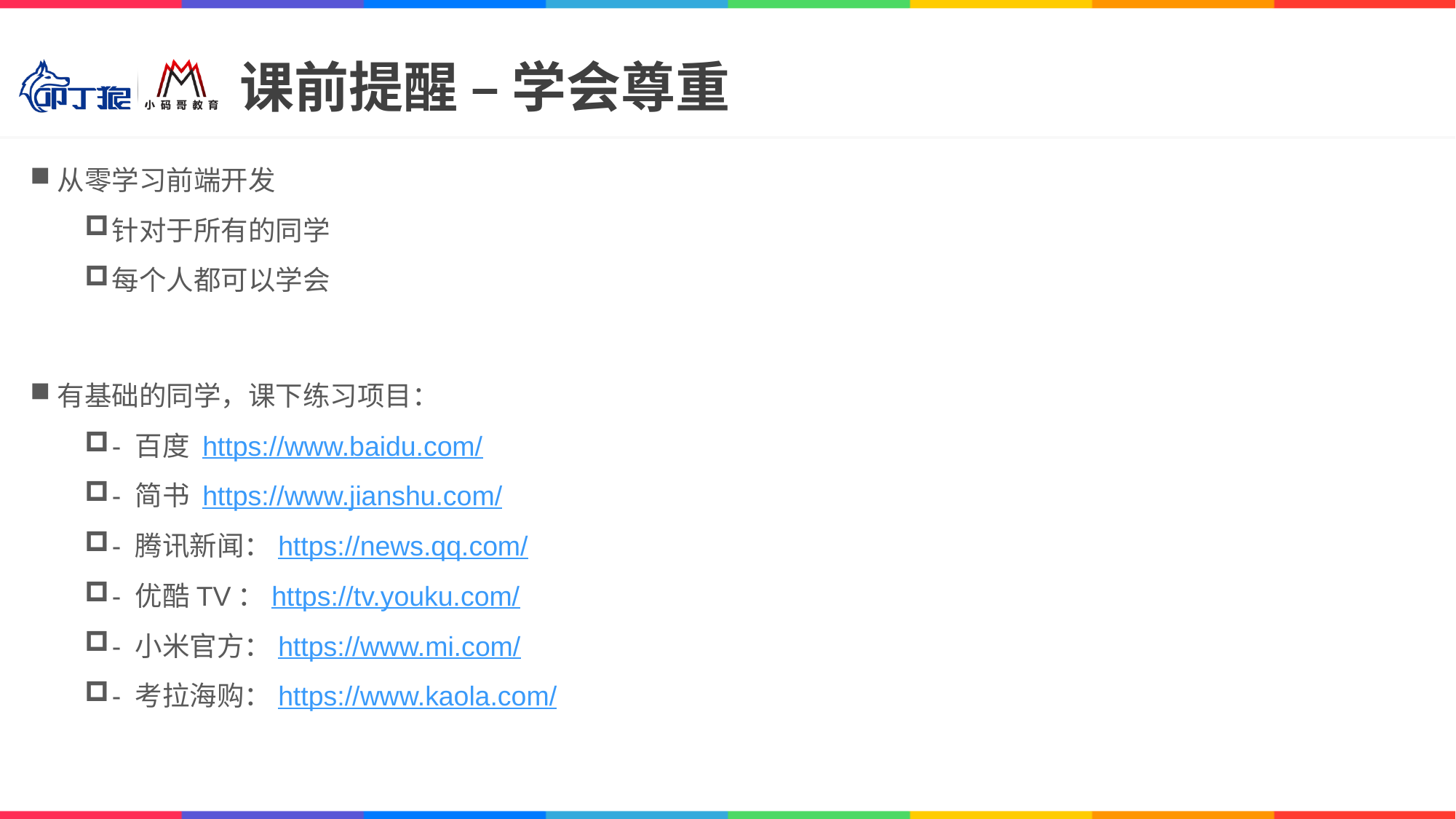

# 课前提醒 – 学会尊重
从零学习前端开发
针对于所有的同学
每个人都可以学会

有基础的同学，课下练习项目：
- 百度 https://www.baidu.com/
- 简书 https://www.jianshu.com/
- 腾讯新闻：https://news.qq.com/
- 优酷TV：https://tv.youku.com/
- 小米官方：https://www.mi.com/
- 考拉海购：https://www.kaola.com/